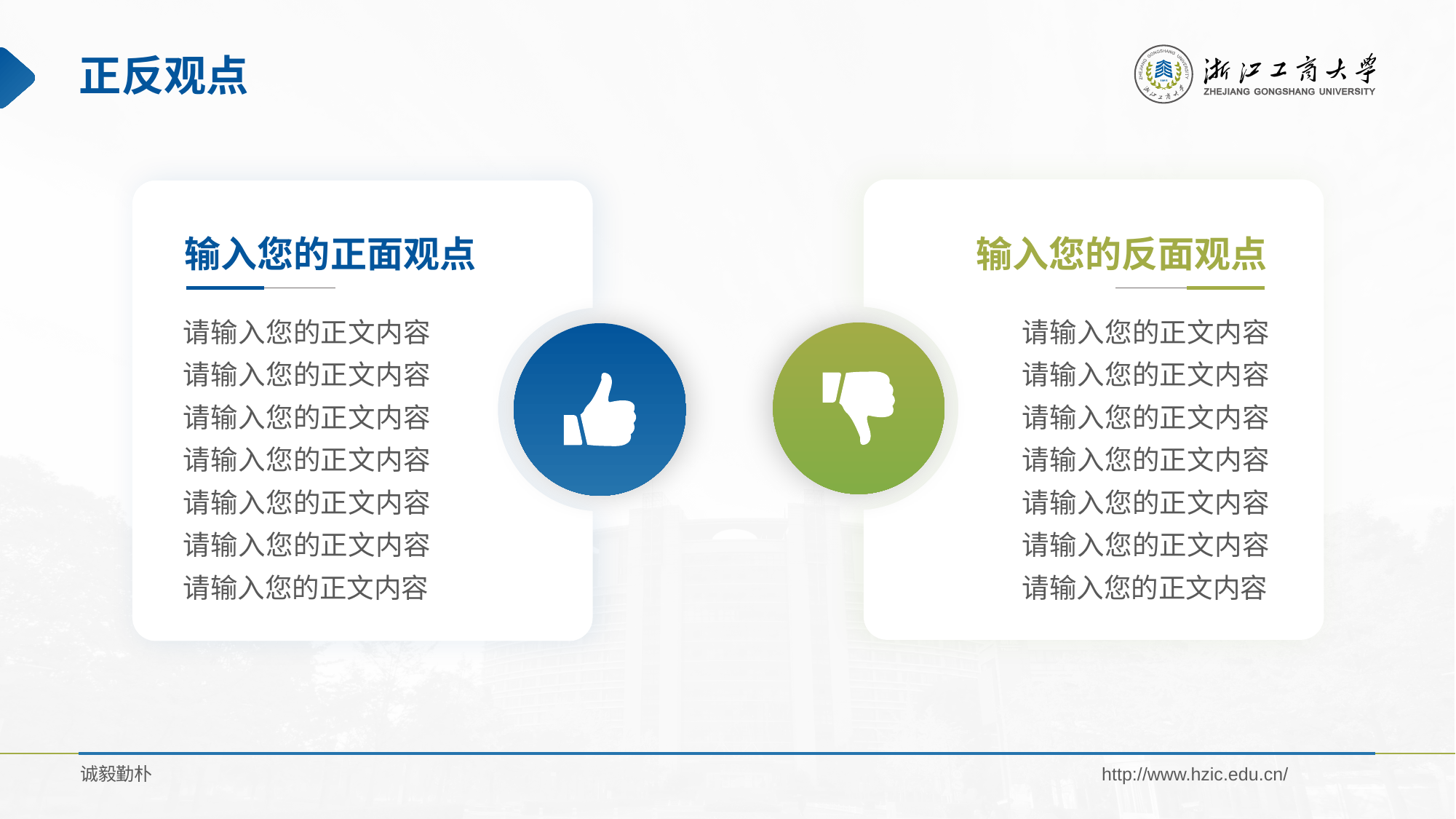

# 正反观点

输入您的正面观点
输入您的反面观点
请输入您的正文内容请输入您的正文内容请输入您的正文内容请输入您的正文内容请输入您的正文内容请输入您的正文内容请输入您的正文内容
请输入您的正文内容请输入您的正文内容请输入您的正文内容请输入您的正文内容请输入您的正文内容请输入您的正文内容请输入您的正文内容